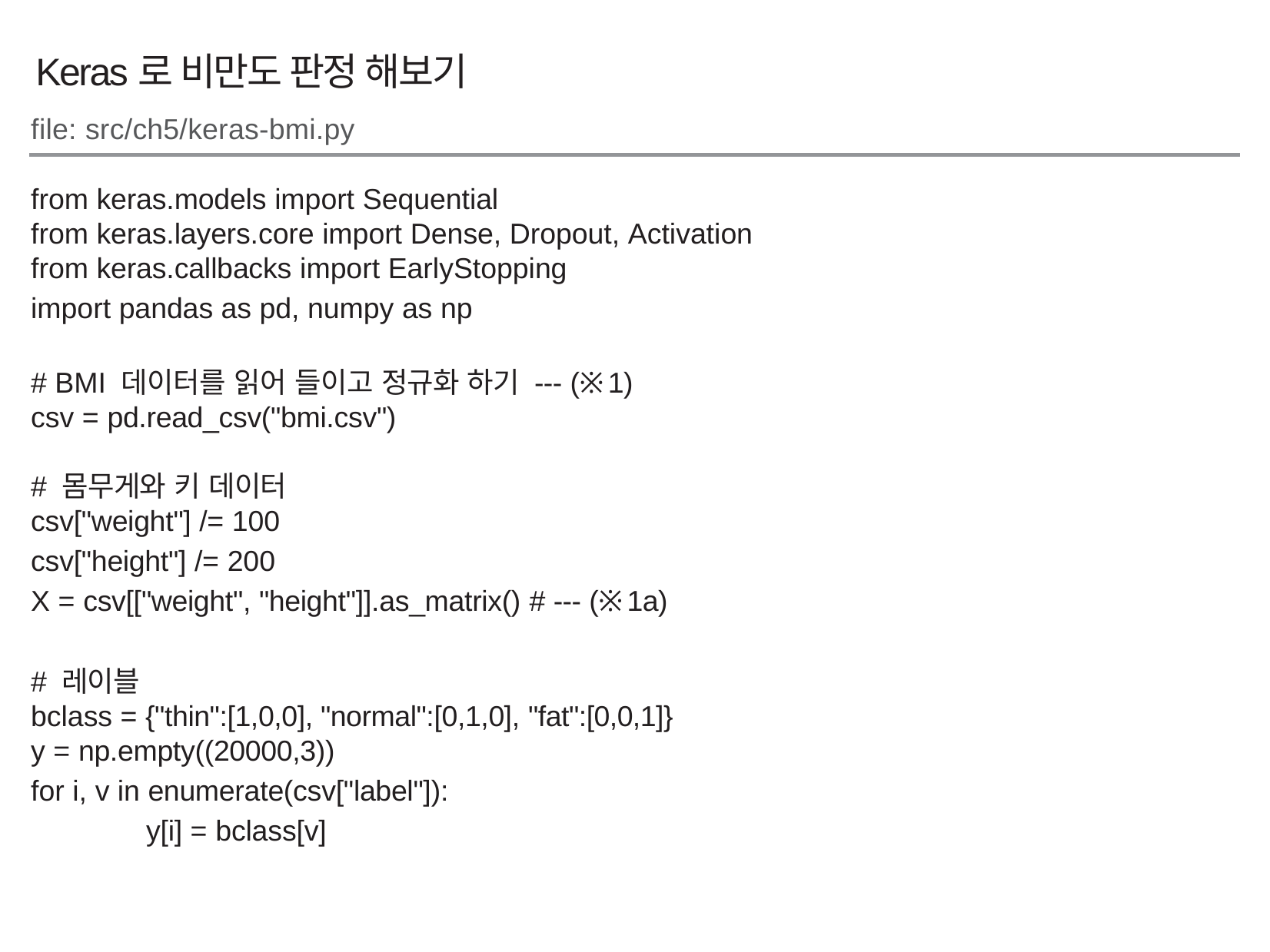

Keras로 비만도 판정 해보기
file: src/ch5/keras-bmi.py

from keras.models import Sequential
from keras.layers.core import Dense, Dropout, Activation
from keras.callbacks import EarlyStopping
import pandas as pd, numpy as np

# BMI 데이터를 읽어 들이고 정규화 하기 --- (※1)
csv = pd.read_csv("bmi.csv")

# 몸무게와 키 데이터
csv["weight"] /= 100
csv["height"] /= 200
X = csv[["weight", "height"]].as_matrix() # --- (※1a)

# 레이블
bclass = {"thin":[1,0,0], "normal":[0,1,0], "fat":[0,0,1]}
y = np.empty((20000,3))
for i, v in enumerate(csv["label"]):
	y[i] = bclass[v]